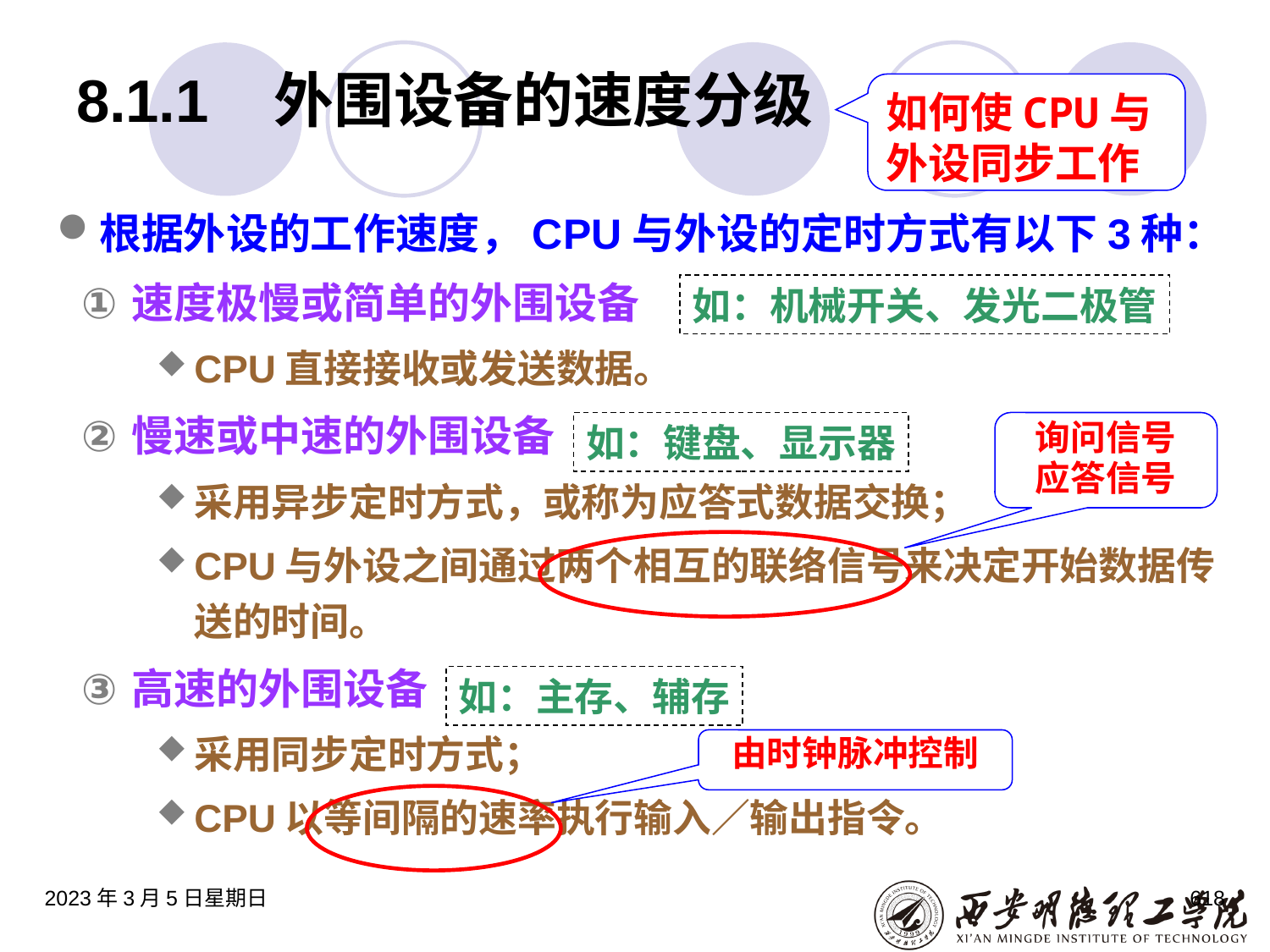

# 8.1.1   外围设备的速度分级
如何使CPU与外设同步工作
根据外设的工作速度，CPU与外设的定时方式有以下3种：
速度极慢或简单的外围设备
CPU直接接收或发送数据。
慢速或中速的外围设备
采用异步定时方式，或称为应答式数据交换；
CPU与外设之间通过两个相互的联络信号来决定开始数据传送的时间。
高速的外围设备
采用同步定时方式；
CPU以等间隔的速率执行输入／输出指令。
如：机械开关、发光二极管
如：键盘、显示器
询问信号
应答信号

如：主存、辅存
由时钟脉冲控制

2023年3月5日星期日
618